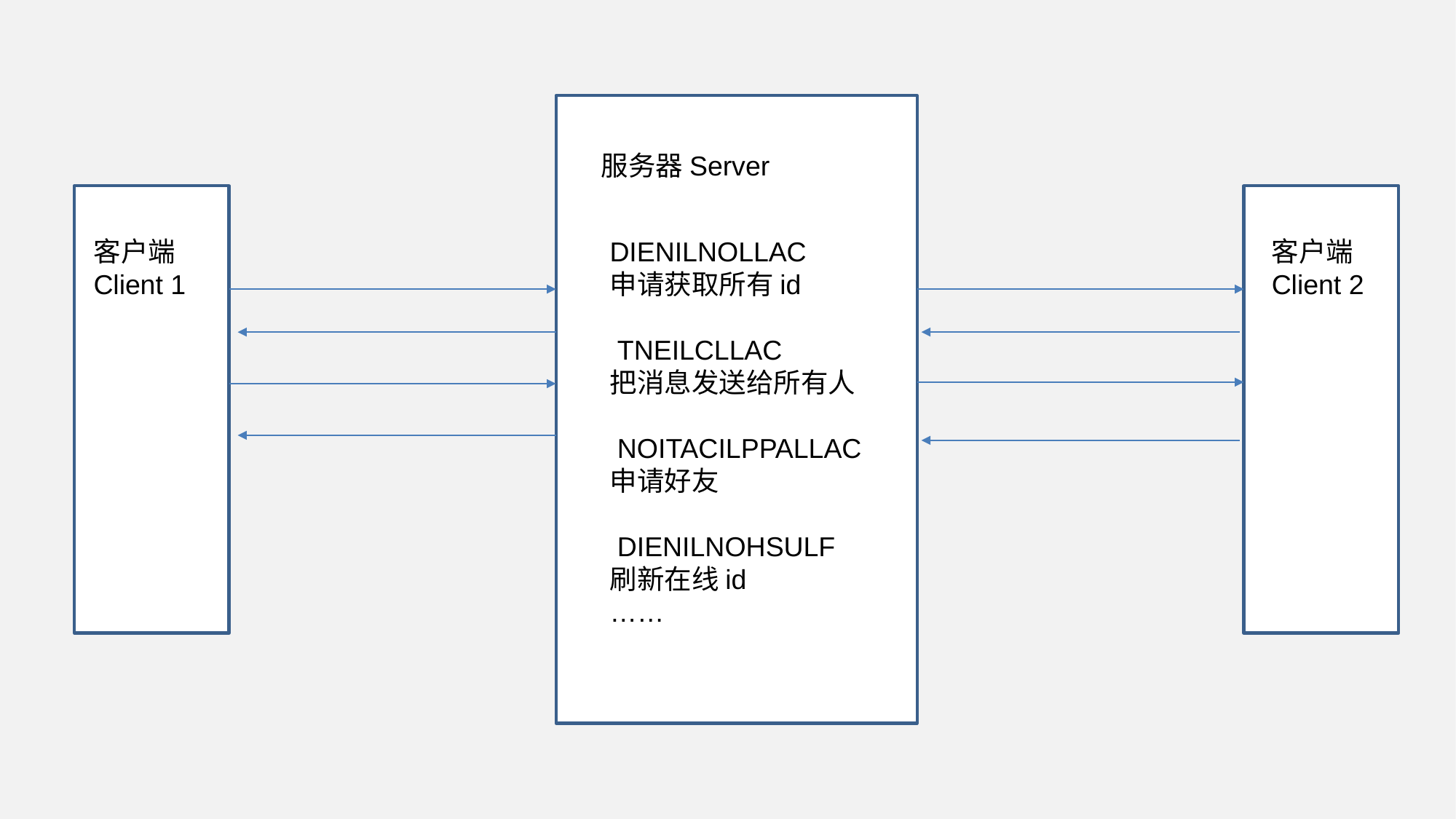

服务器Server

DIENILNOLLAC
申请获取所有id

 TNEILCLLAC
把消息发送给所有人

 NOITACILPPALLAC
申请好友

 DIENILNOHSULF
刷新在线id
……
客户端Client 2
客户端Client 1